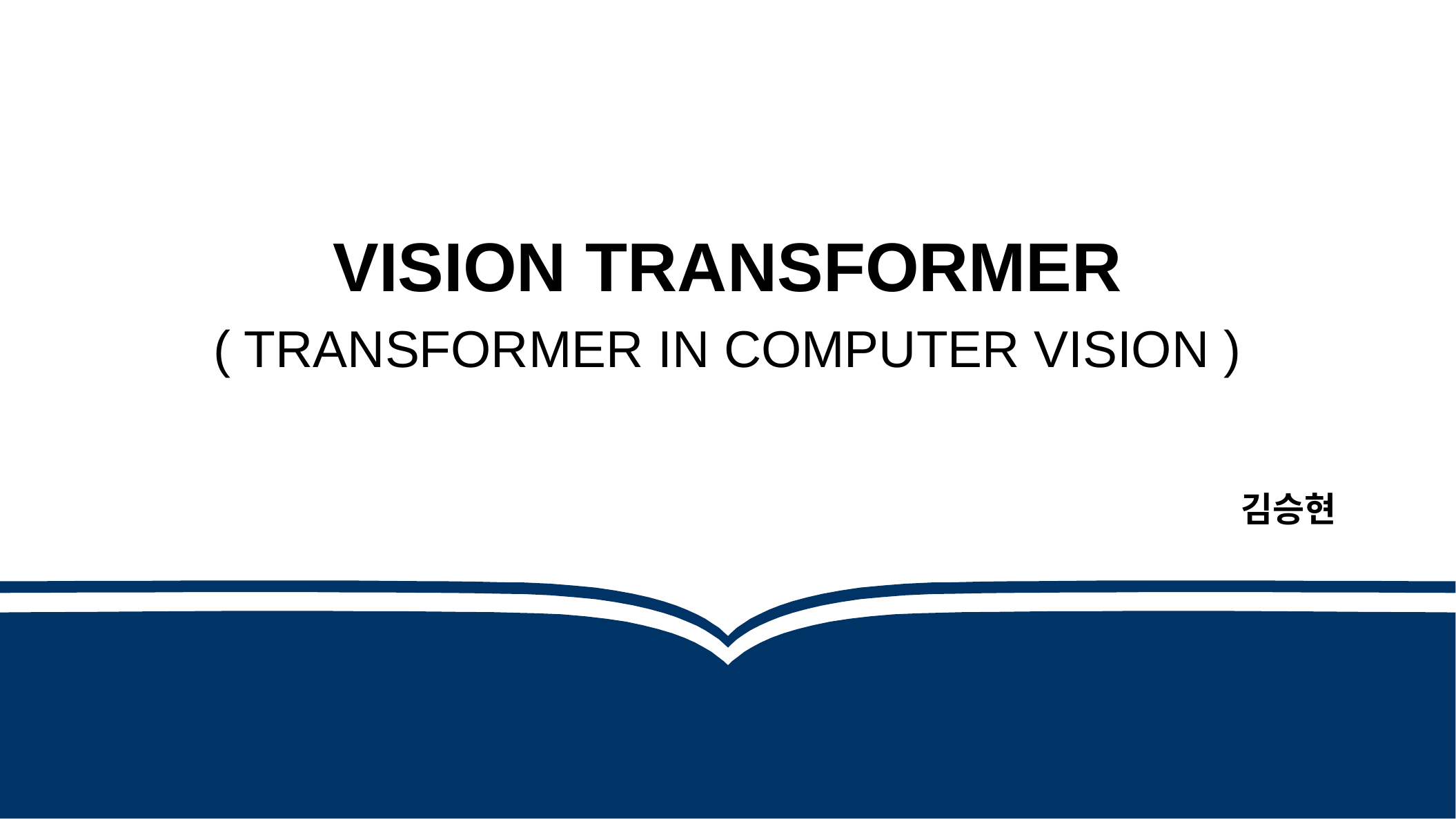

Vision transformer
( transformer in computer vision )
김승현